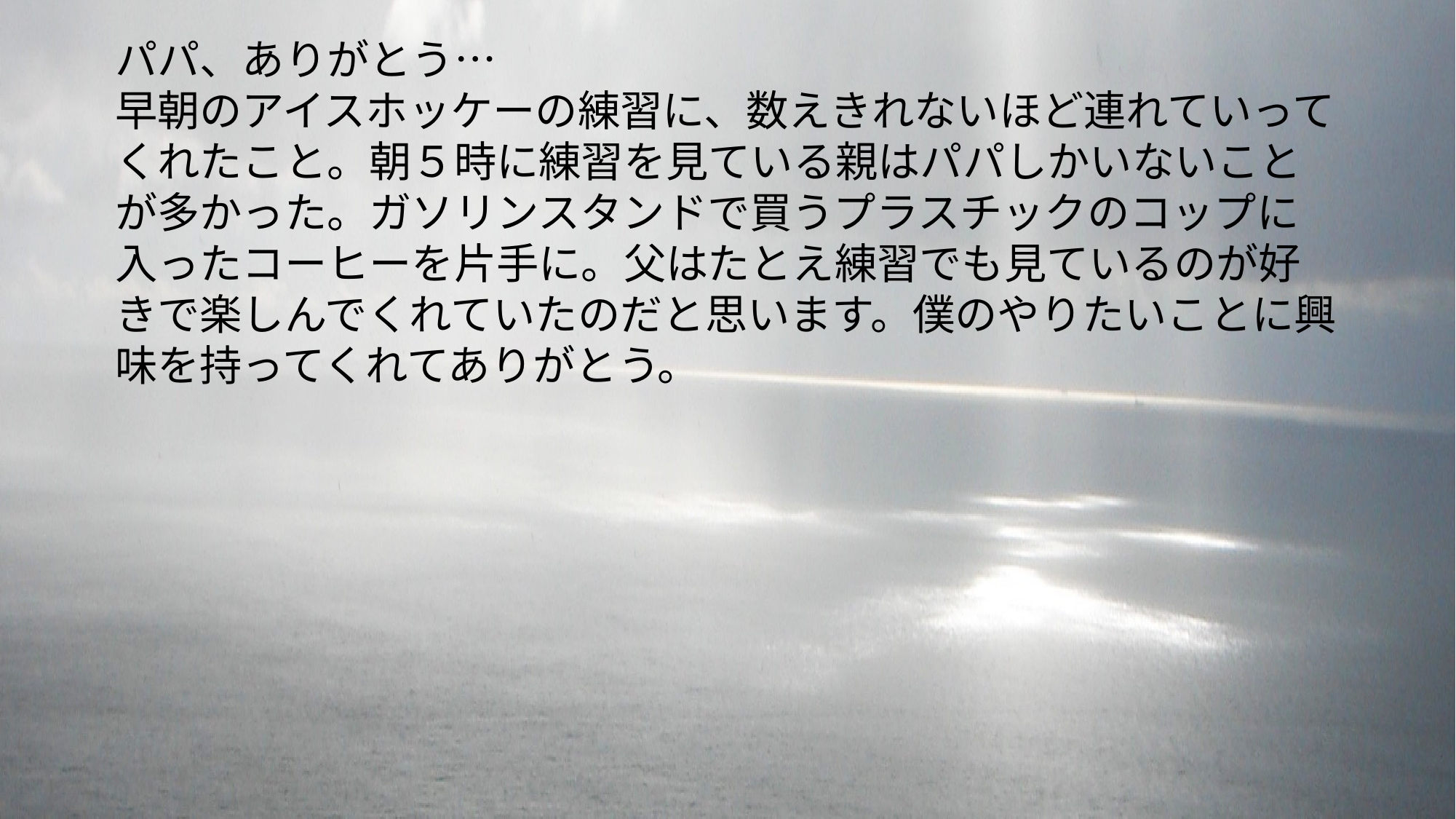

パパ、ありがとう…
早朝のアイスホッケーの練習に、数えきれないほど連れていってくれたこと。朝５時に練習を見ている親はパパしかいないことが多かった。ガソリンスタンドで買うプラスチックのコップに入ったコーヒーを片手に。父はたとえ練習でも見ているのが好きで楽しんでくれていたのだと思います。僕のやりたいことに興味を持ってくれてありがとう。